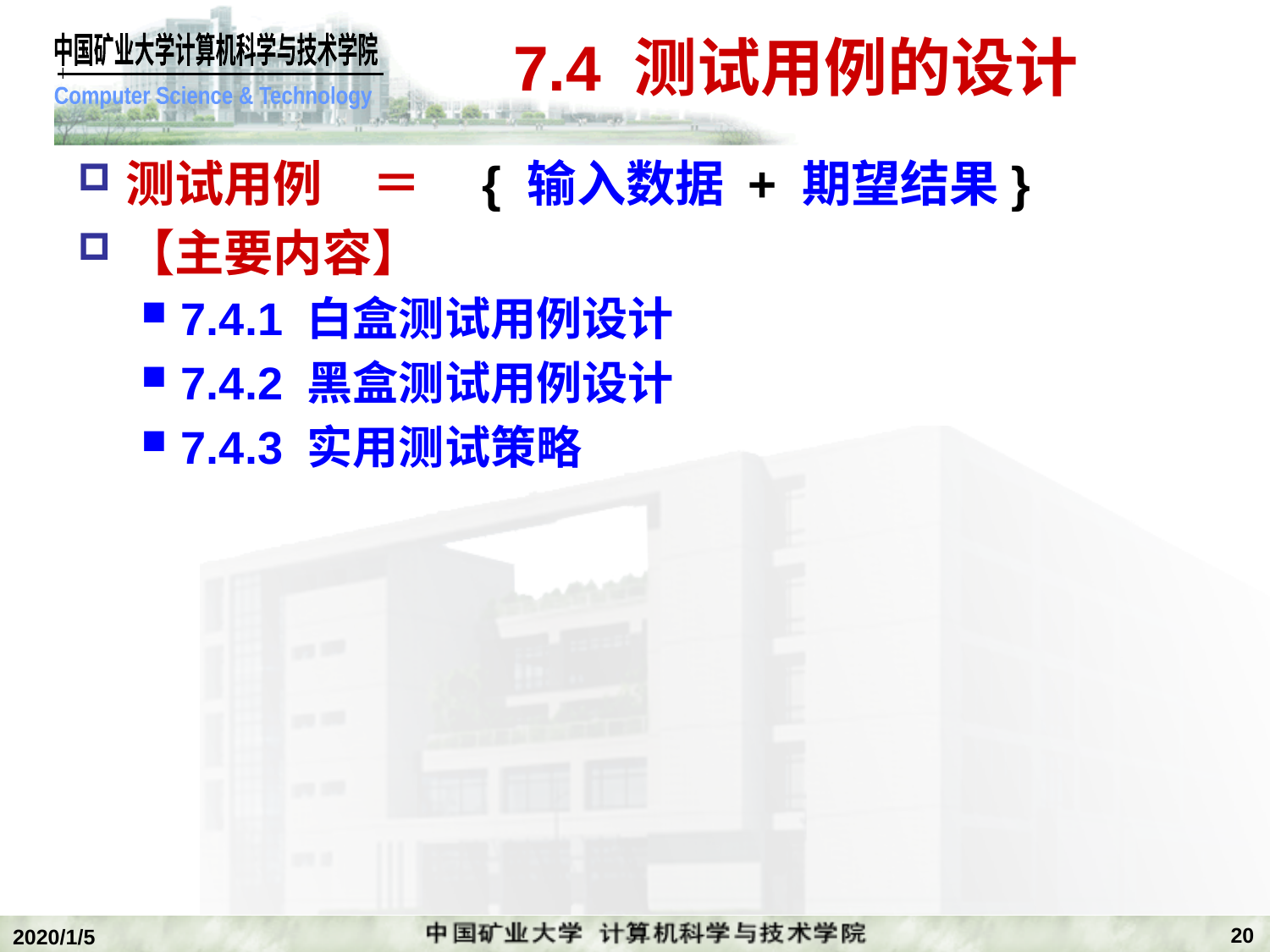

# 7.4 测试用例的设计
测试用例　＝　{ 输入数据 + 期望结果}
【主要内容】
7.4.1 白盒测试用例设计
7.4.2 黑盒测试用例设计
7.4.3 实用测试策略
20
2020/1/5